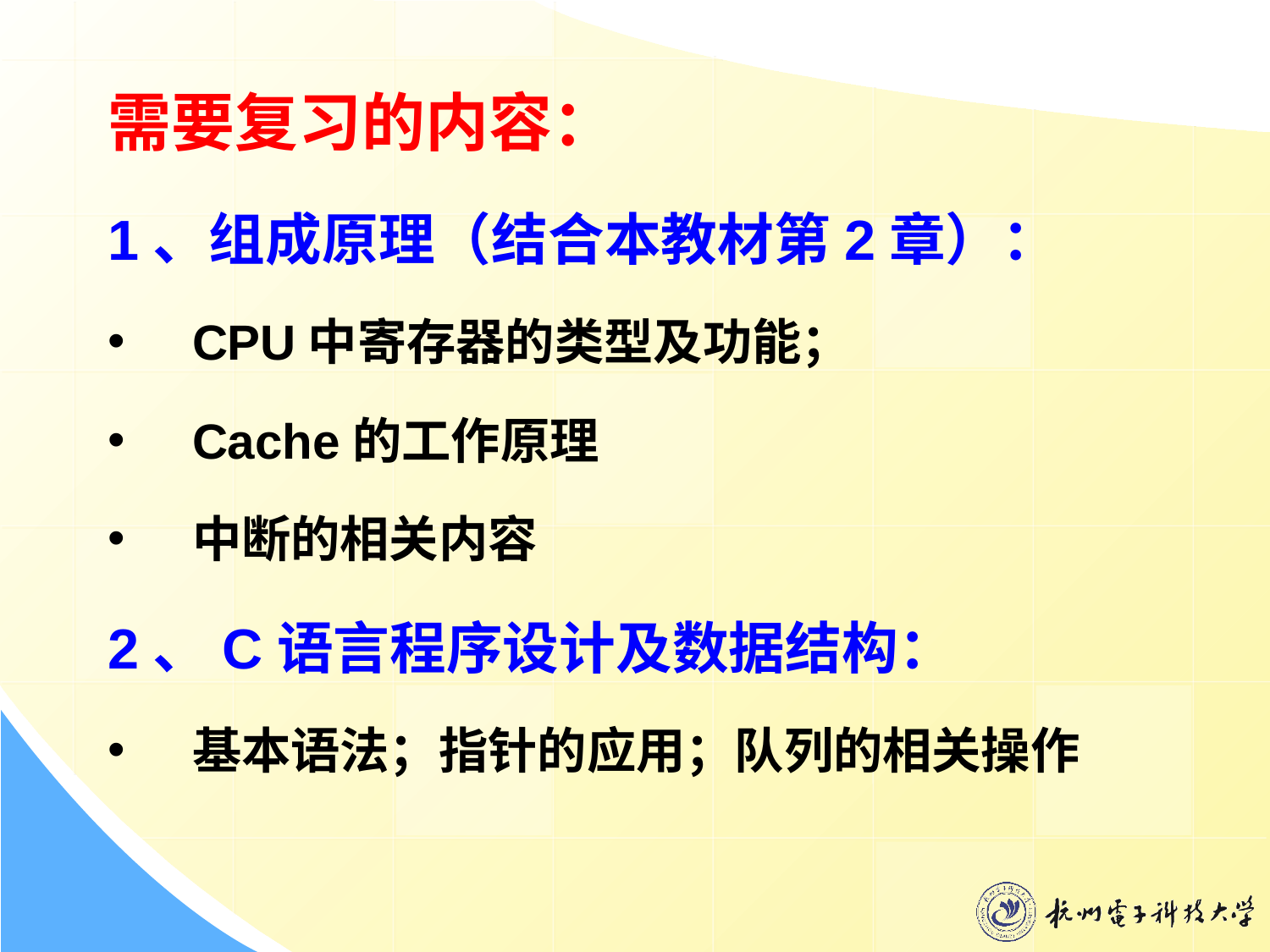

需要复习的内容：
1、组成原理（结合本教材第2章）：
CPU中寄存器的类型及功能；
Cache的工作原理
中断的相关内容
2、C语言程序设计及数据结构：
基本语法；指针的应用；队列的相关操作